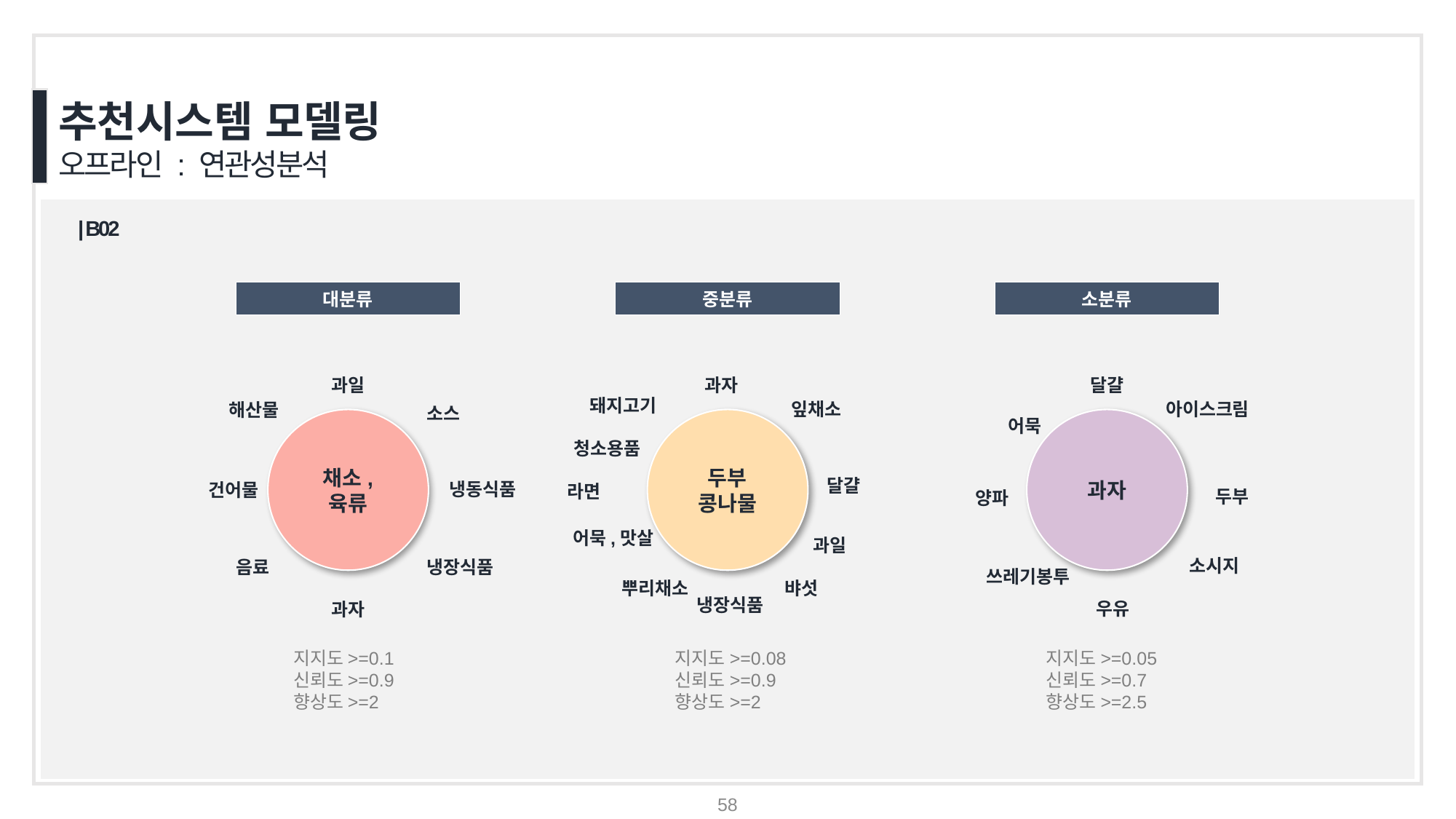

추천시스템 모델링
오프라인 : 연관성분석
| B02
대분류
중분류
소분류
과일
과자
달걀
돼지고기
잎채소
아이스크림
해산물
소스
어묵
채소,
육류
두부
콩나물
과자
청소용품
달걀
냉동식품
건어물
라면
두부
양파
어묵,맛살
과일
소시지
음료
냉장식품
쓰레기봉투
뿌리채소
뱌섯
냉장식품
우유
과자
지지도>=0.1
신뢰도>=0.9
향상도>=2
지지도>=0.08
신뢰도>=0.9
향상도>=2
지지도>=0.05
신뢰도>=0.7
향상도>=2.5
58